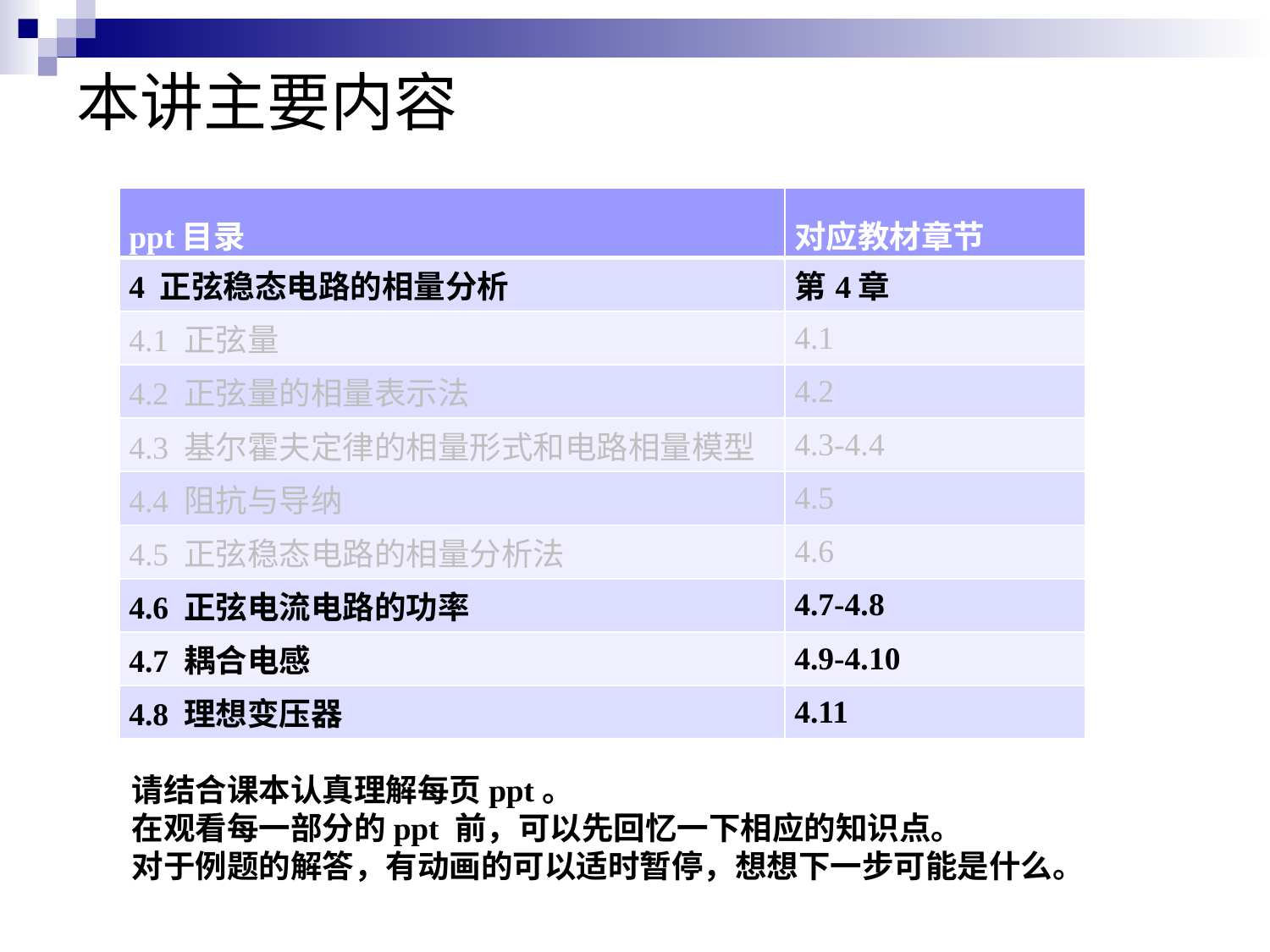

# 本讲主要内容
| ppt目录 | 对应教材章节 |
| --- | --- |
| 4 正弦稳态电路的相量分析 | 第4章 |
| 4.1 正弦量 | 4.1 |
| 4.2 正弦量的相量表示法 | 4.2 |
| 4.3 基尔霍夫定律的相量形式和电路相量模型 | 4.3-4.4 |
| 4.4 阻抗与导纳 | 4.5 |
| 4.5 正弦稳态电路的相量分析法 | 4.6 |
| 4.6 正弦电流电路的功率 | 4.7-4.8 |
| 4.7 耦合电感 | 4.9-4.10 |
| 4.8 理想变压器 | 4.11 |
请结合课本认真理解每页ppt。
在观看每一部分的ppt 前，可以先回忆一下相应的知识点。
对于例题的解答，有动画的可以适时暂停，想想下一步可能是什么。